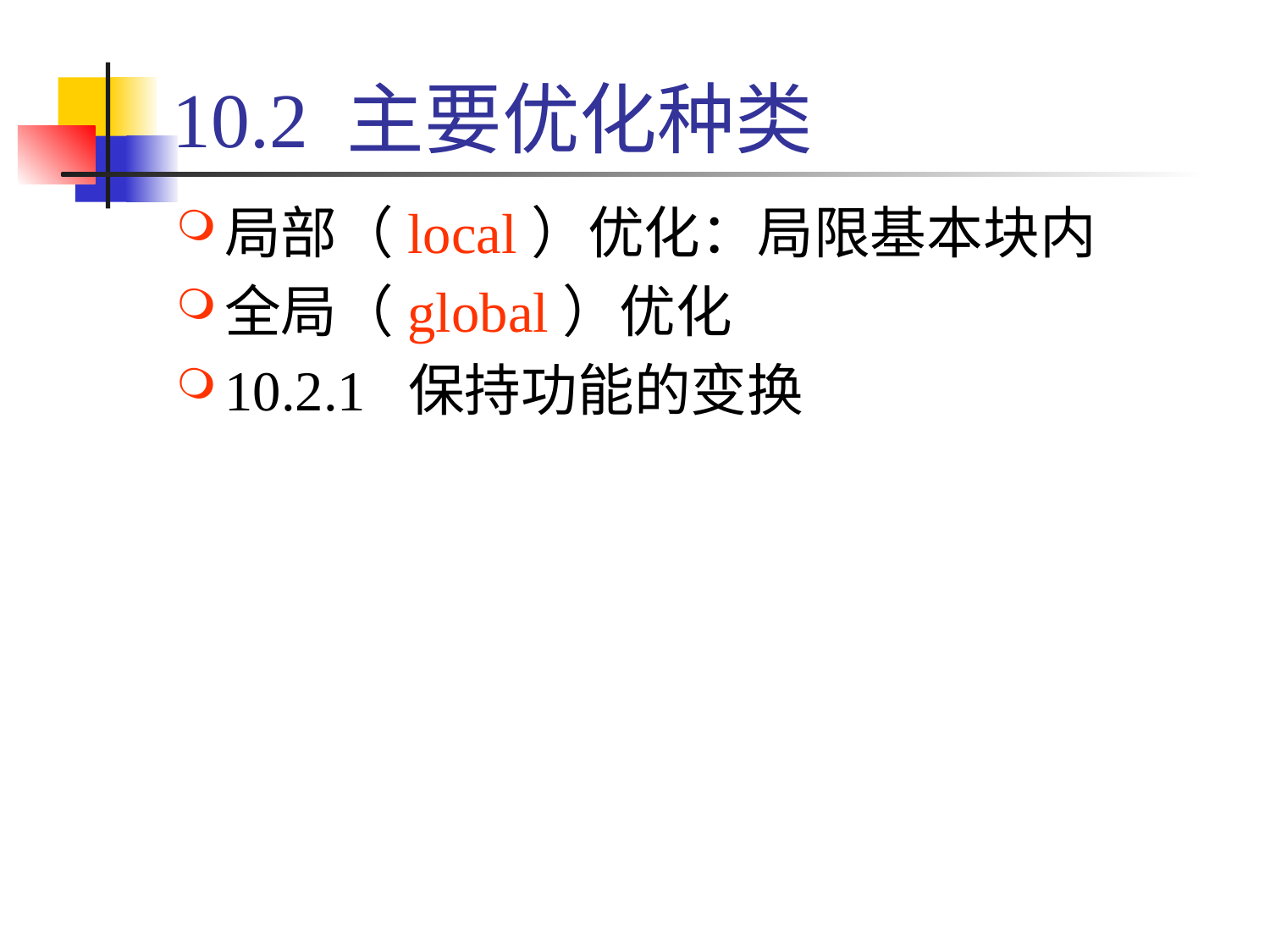

# 10.2 主要优化种类
局部（local）优化：局限基本块内
全局（global）优化
10.2.1  保持功能的变换